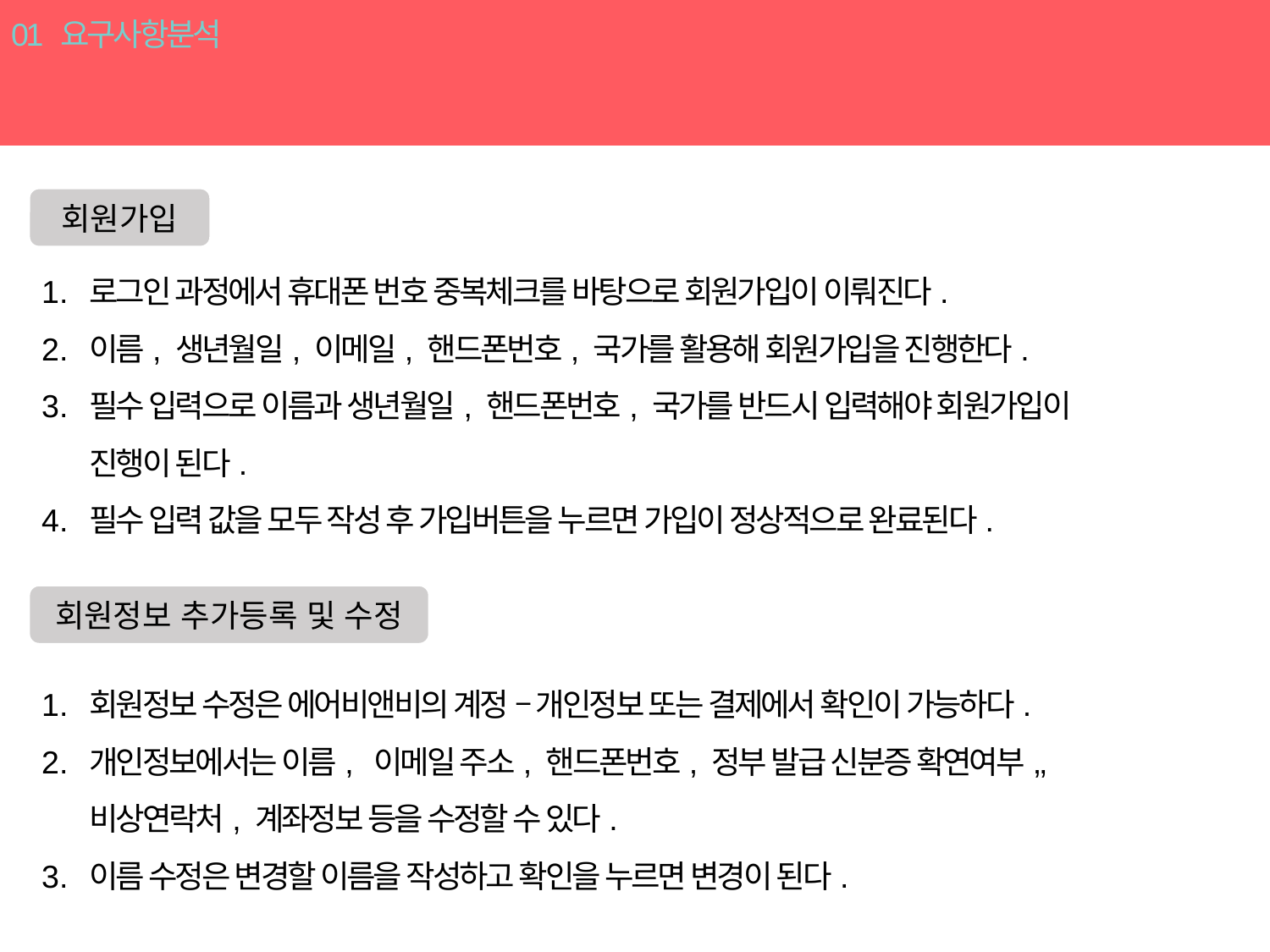

01 요구사항분석
회원
회원가입
로그인 과정에서 휴대폰 번호 중복체크를 바탕으로 회원가입이 이뤄진다.
이름, 생년월일, 이메일, 핸드폰번호, 국가를 활용해 회원가입을 진행한다.
필수 입력으로 이름과 생년월일, 핸드폰번호, 국가를 반드시 입력해야 회원가입이 진행이 된다.
필수 입력 값을 모두 작성 후 가입버튼을 누르면 가입이 정상적으로 완료된다.
회원정보 추가등록 및 수정
회원정보 수정은 에어비앤비의 계정 – 개인정보 또는 결제에서 확인이 가능하다.
개인정보에서는 이름,  이메일 주소, 핸드폰번호, 정부 발급 신분증 확연여부,, 비상연락처, 계좌정보 등을 수정할 수 있다.
이름 수정은 변경할 이름을 작성하고 확인을 누르면 변경이 된다.